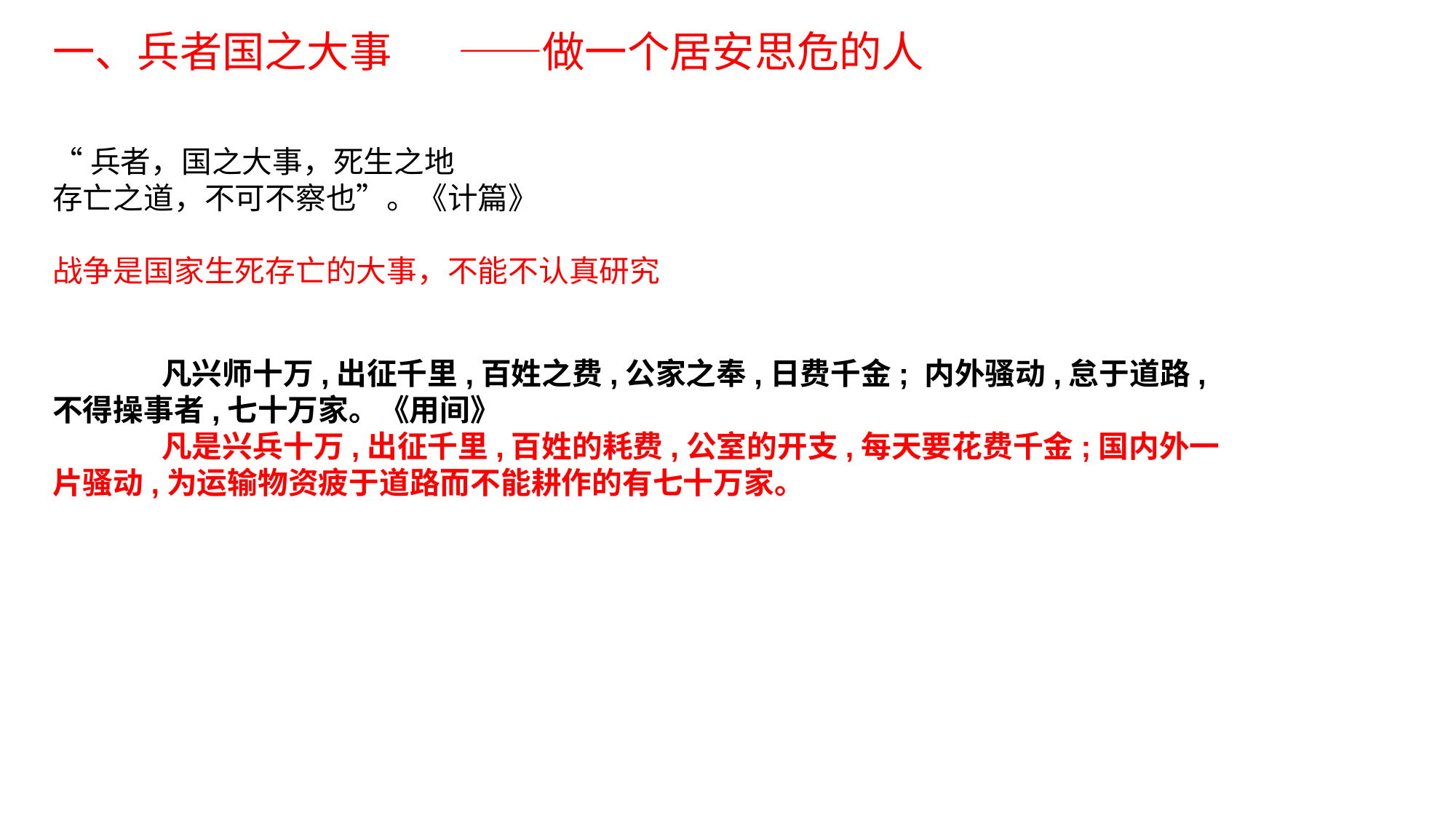

一、兵者国之大事       ——做一个居安思危的人

“兵者，国之大事，死生之地
存亡之道，不可不察也”。《计篇》
战争是国家生死存亡的大事，不能不认真研究

 	凡兴师十万,出征千里,百姓之费,公家之奉,日费千金; 内外骚动,怠于道路,不得操事者,七十万家。《用间》
	凡是兴兵十万,出征千里,百姓的耗费,公室的开支,每天要花费千金;国内外一片骚动,为运输物资疲于道路而不能耕作的有七十万家。